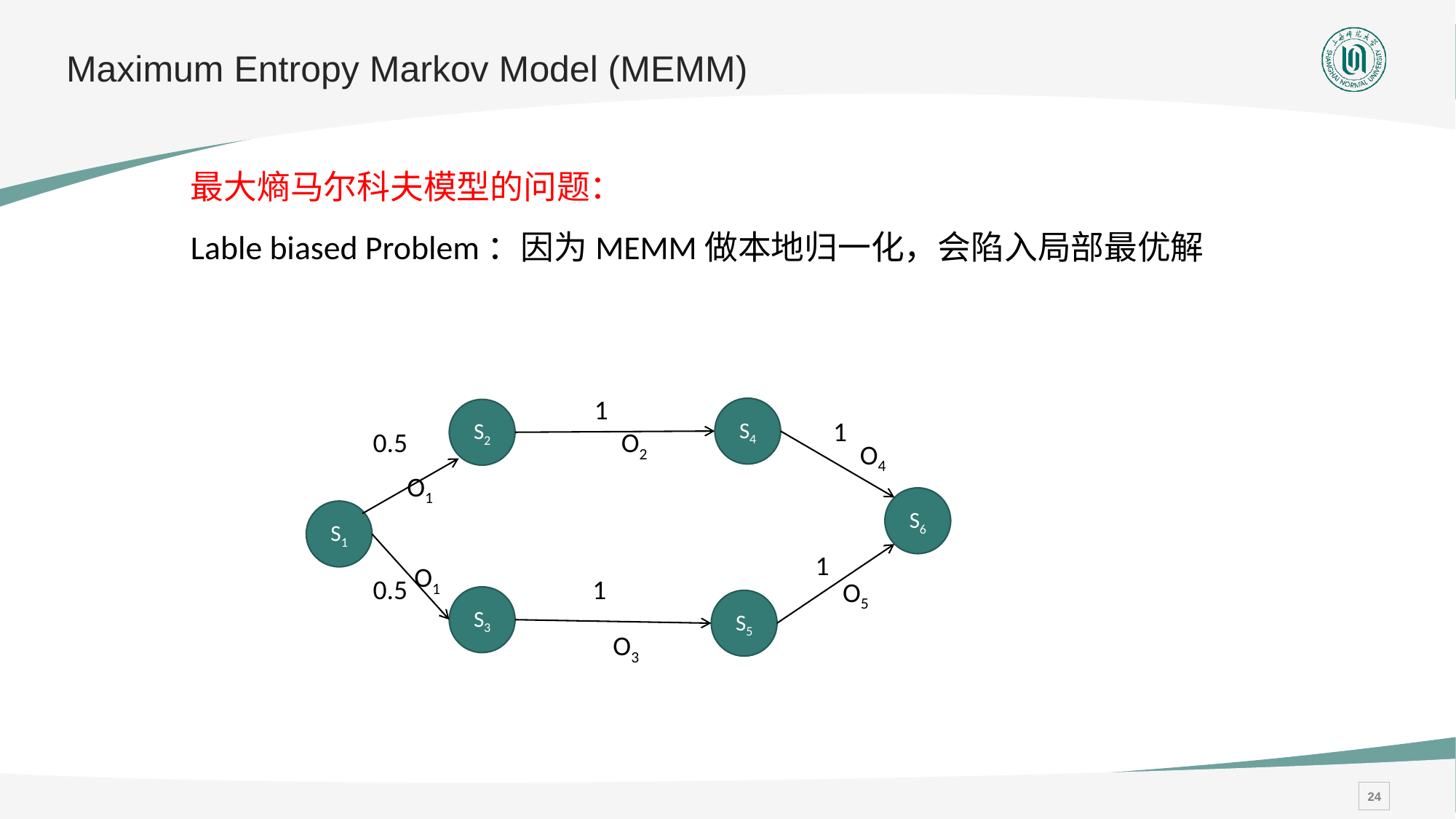

# Maximum Entropy Markov Model (MEMM)
最大熵马尔科夫模型的问题：
Lable biased Problem：因为MEMM做本地归一化，会陷入局部最优解
1
S4
S2
1
0.5
O2
O4
O1
S6
S1
1
O1
0.5
1
O5
S3
S5
O3